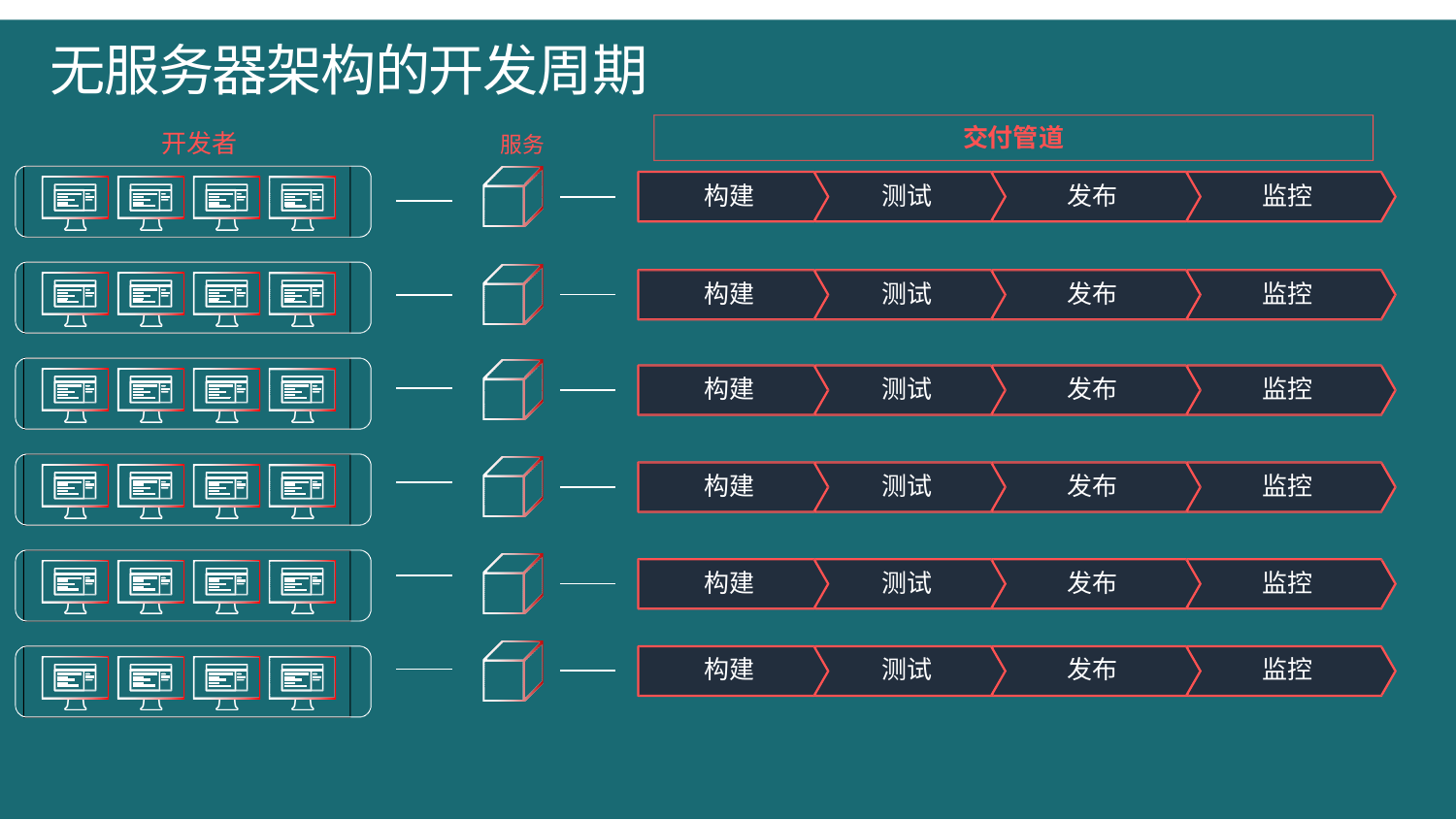

# 无服务器架构的开发周期
开发者	服务

交付管道

构建
测试
发布
监控

构建
测试
发布
监控

构建
测试
发布
监控

构建
测试
发布
监控

构建
测试
发布
监控

构建
测试
发布
监控